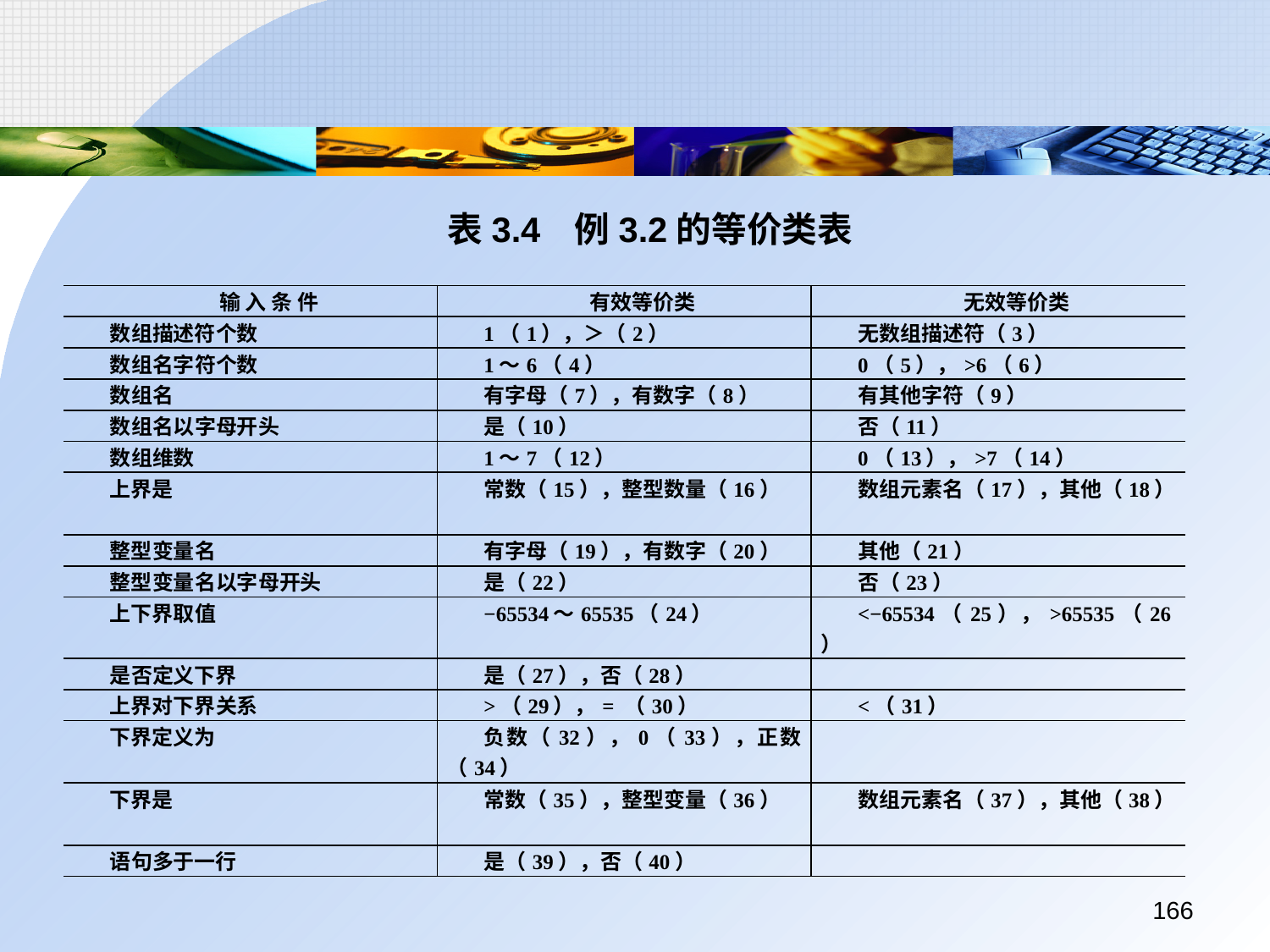

表3.4	例3.2的等价类表
| 输 入 条 件 | 有效等价类 | 无效等价类 |
| --- | --- | --- |
| 数组描述符个数 | 1（1），＞（2） | 无数组描述符（3） |
| 数组名字符个数 | 1～6（4） | 0（5），>6（6） |
| 数组名 | 有字母（7），有数字（8） | 有其他字符（9） |
| 数组名以字母开头 | 是（10） | 否（11） |
| 数组维数 | 1～7（12） | 0（13），>7（14） |
| 上界是 | 常数（15），整型数量（16） | 数组元素名（17），其他（18） |
| 整型变量名 | 有字母（19），有数字（20） | 其他（21） |
| 整型变量名以字母开头 | 是（22） | 否（23） |
| 上下界取值 | −65534～65535（24） | <−65534（25），>65535（26） |
| 是否定义下界 | 是（27），否（28） |  |
| 上界对下界关系 | >（29）， = （30） | <（31） |
| 下界定义为 | 负数（32），0（33），正数（34） |  |
| 下界是 | 常数（35），整型变量（36） | 数组元素名（37），其他（38） |
| 语句多于一行 | 是（39），否（40） |  |
166